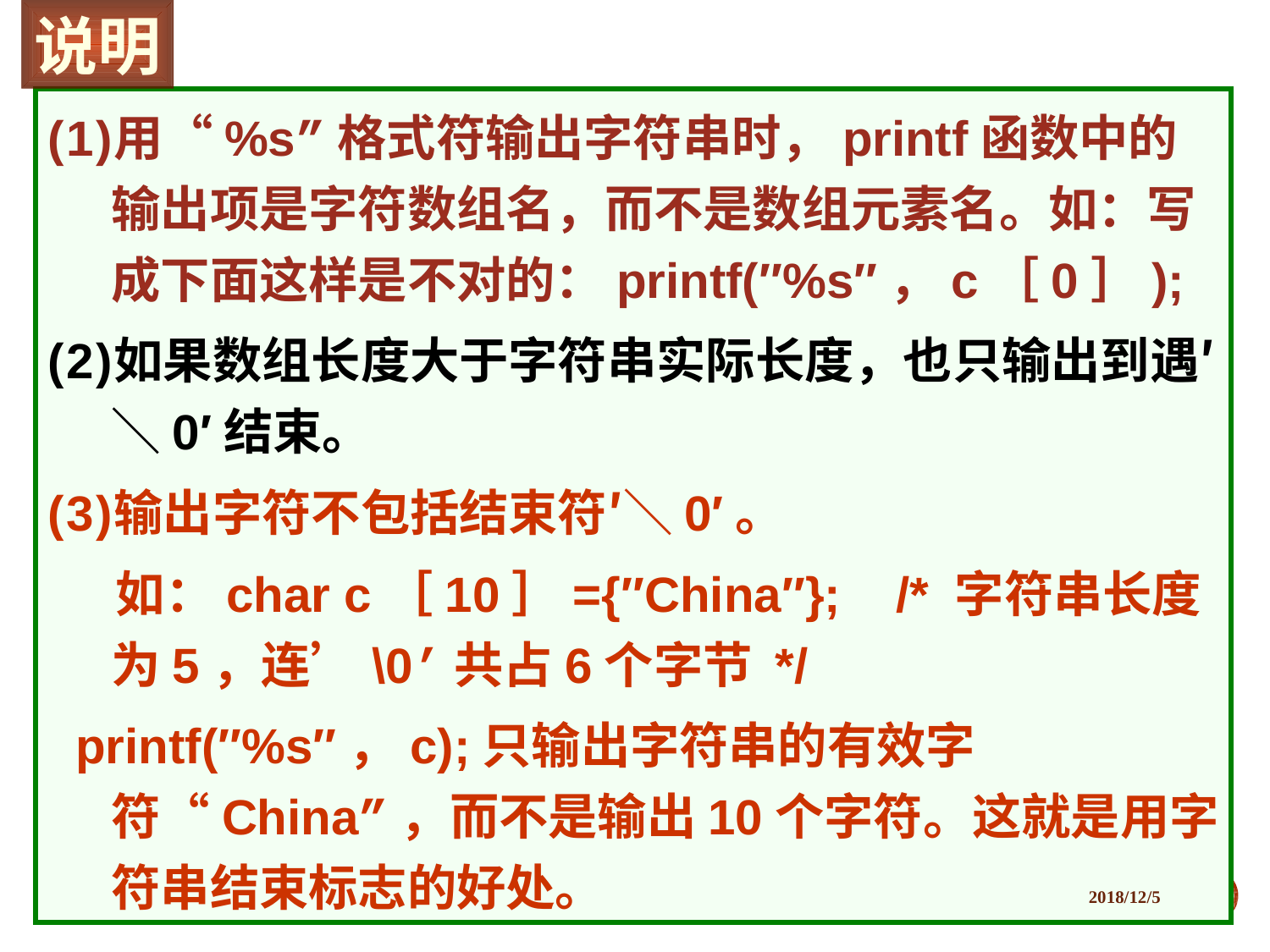

说明
用“%s”格式符输出字符串时，printf函数中的输出项是字符数组名，而不是数组元素名。如：写成下面这样是不对的：printf(″%s″，c［0］);
如果数组长度大于字符串实际长度，也只输出到遇′＼0′结束。
输出字符不包括结束符′＼0′。
     如：char c［10］={″China″};    /* 字符串长度为5，连’\0’共占6个字节 */
  printf(″%s″，c);只输出字符串的有效字符“China”，而不是输出10个字符。这就是用字符串结束标志的好处。
2018/12/5
47